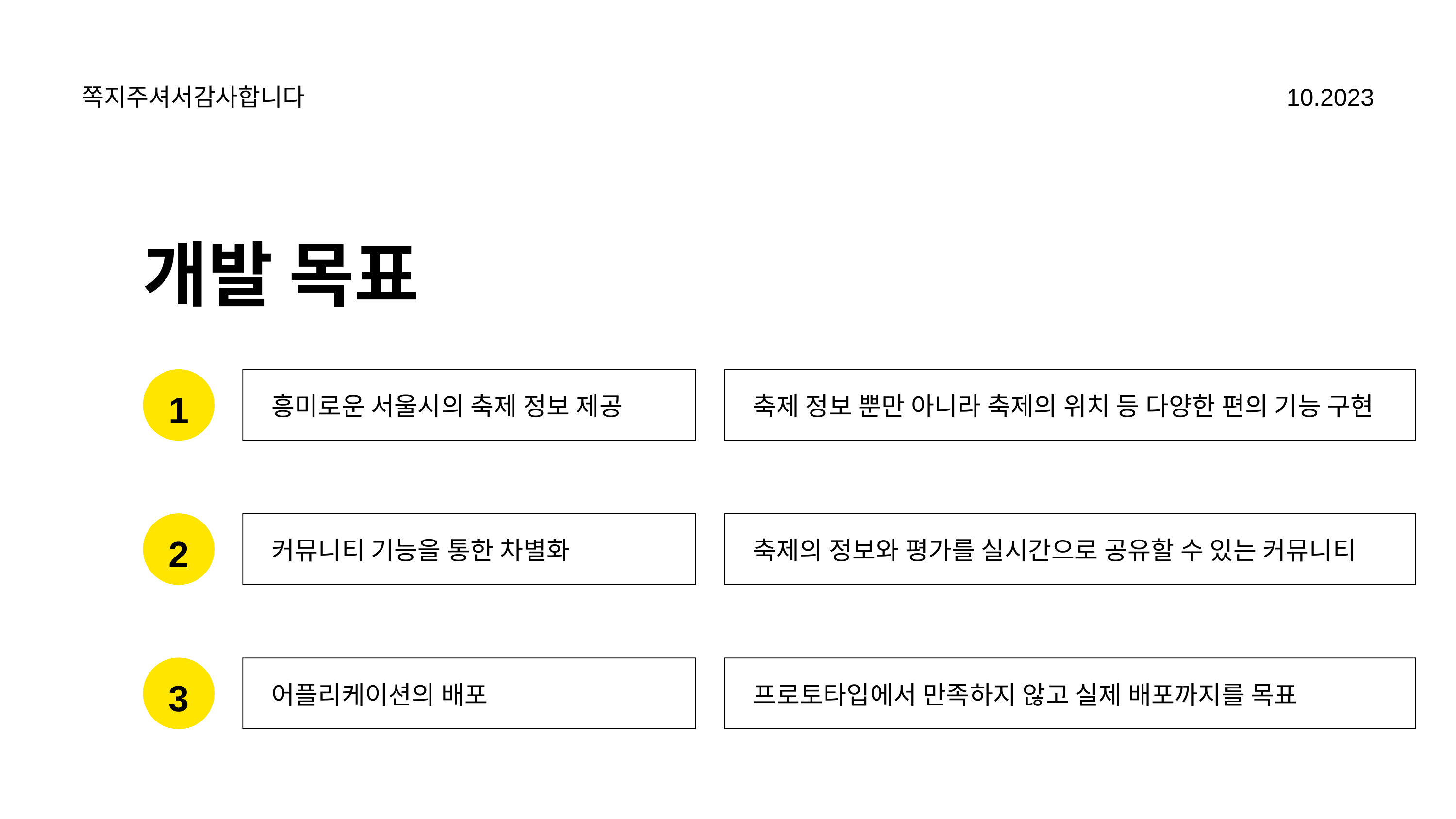

쪽지주셔서감사합니다
10.2023
개발 목표

1

흥미로운 서울시의 축제 정보 제공
축제 정보 뿐만 아니라 축제의 위치 등 다양한 편의 기능 구현

2

커뮤니티 기능을 통한 차별화
축제의 정보와 평가를 실시간으로 공유할 수 있는 커뮤니티

3

어플리케이션의 배포
프로토타입에서 만족하지 않고 실제 배포까지를 목표